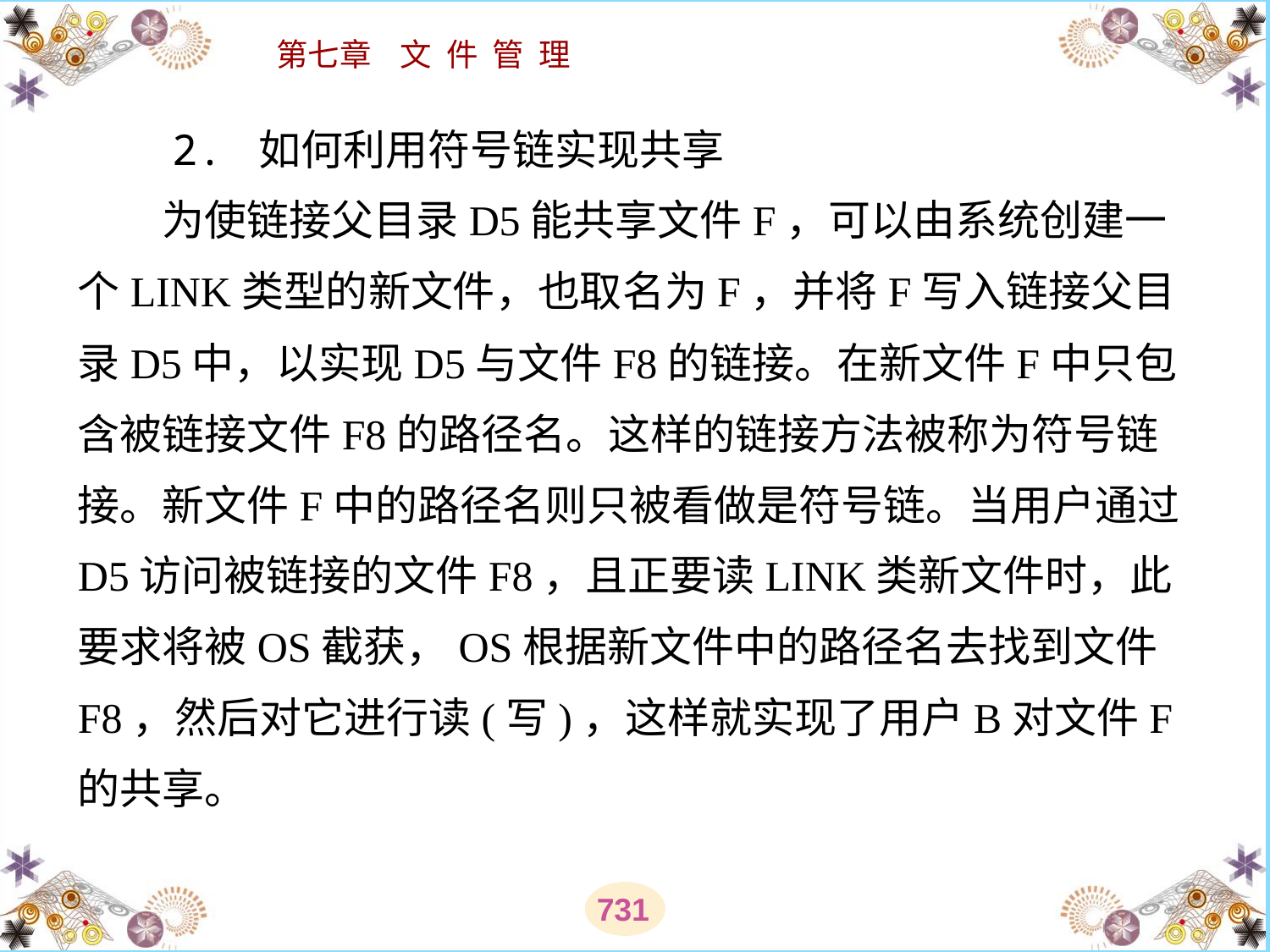

# 2. 如何利用符号链实现共享 　　为使链接父目录D5能共享文件F，可以由系统创建一个LINK类型的新文件，也取名为F，并将F写入链接父目录D5中，以实现D5与文件F8的链接。在新文件F中只包含被链接文件F8的路径名。这样的链接方法被称为符号链接。新文件F中的路径名则只被看做是符号链。当用户通过D5访问被链接的文件F8，且正要读LINK类新文件时，此要求将被OS截获，OS根据新文件中的路径名去找到文件F8，然后对它进行读(写)，这样就实现了用户B对文件F的共享。